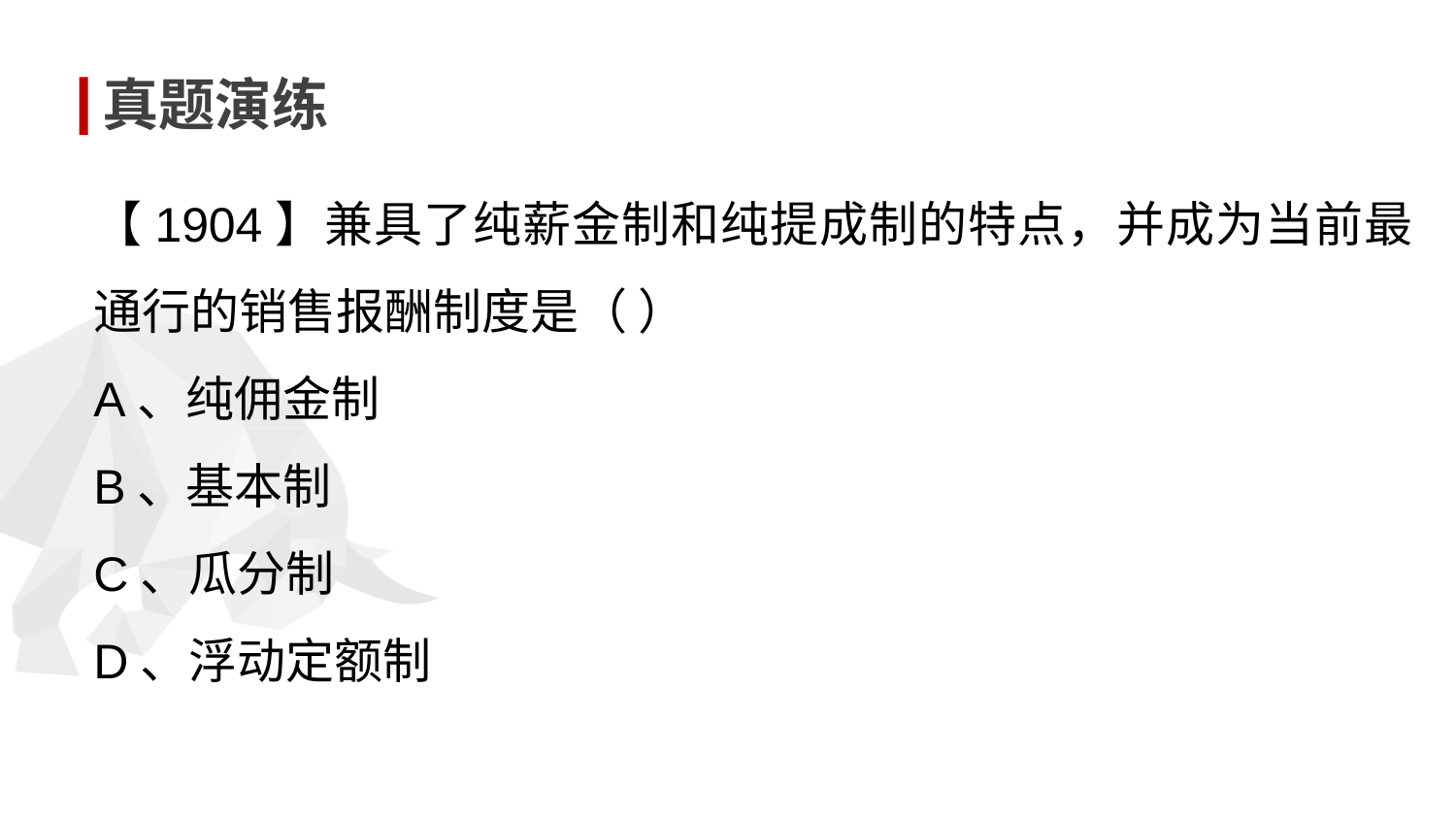

真题演练
【1904】兼具了纯薪金制和纯提成制的特点，并成为当前最通行的销售报酬制度是（ ）
A、纯佣金制
B、基本制
C、瓜分制
D、浮动定额制